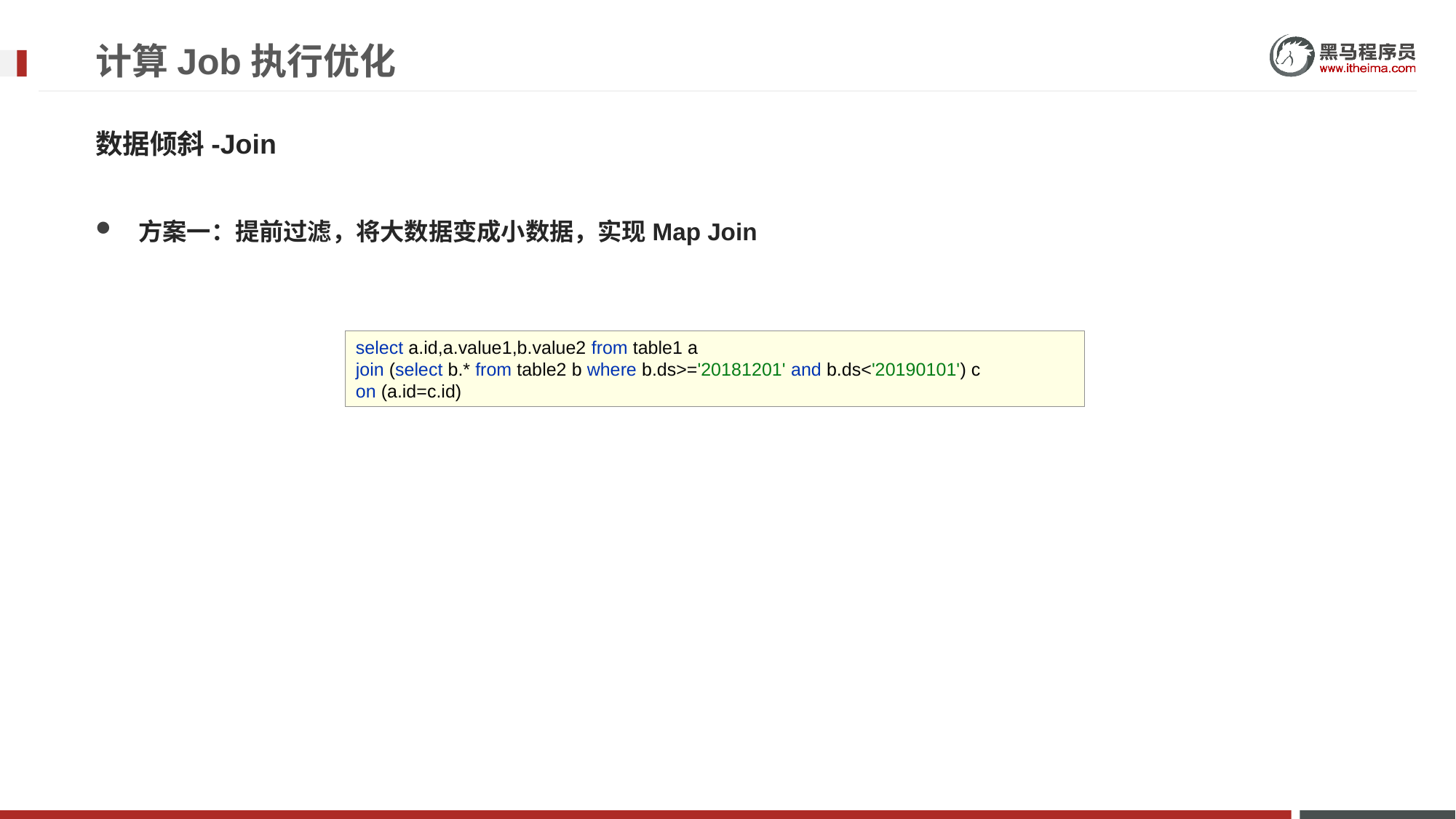

# 计算Job执行优化
数据倾斜-Join
方案一：提前过滤，将大数据变成小数据，实现Map Join

select a.id,a.value1,b.value2 from table1 a
join (select b.* from table2 b where b.ds>='20181201' and b.ds<'20190101') c
on (a.id=c.id)